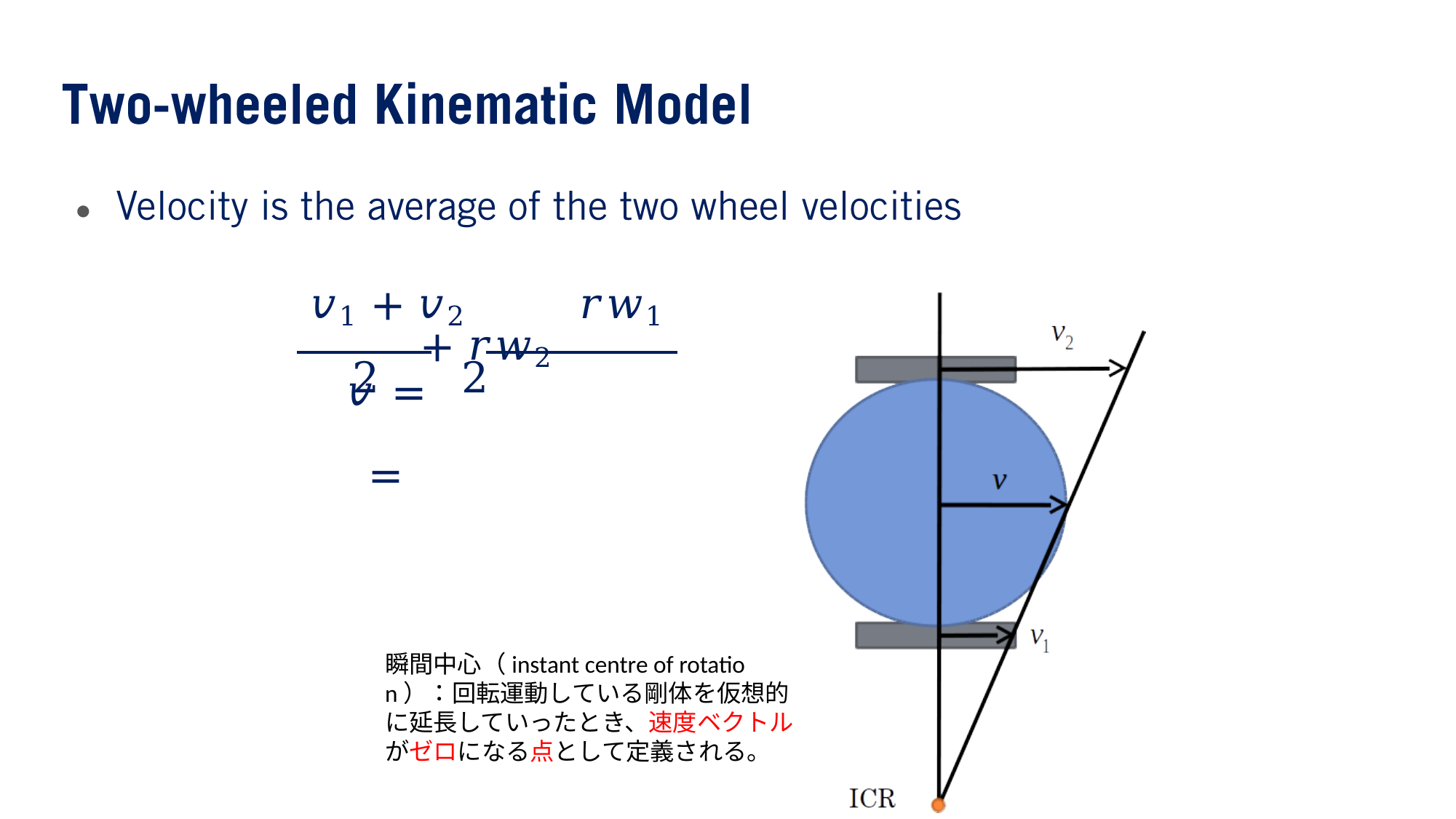

●
# 𝑣1 + 𝑣2	𝑟𝑤1 + 𝑟𝑤2
𝑣 =	=

2	2

瞬間中心（instant centre of rotation）：回転運動している剛体を仮想的に延長していったとき、速度ベクトルがゼロになる点として定義される。